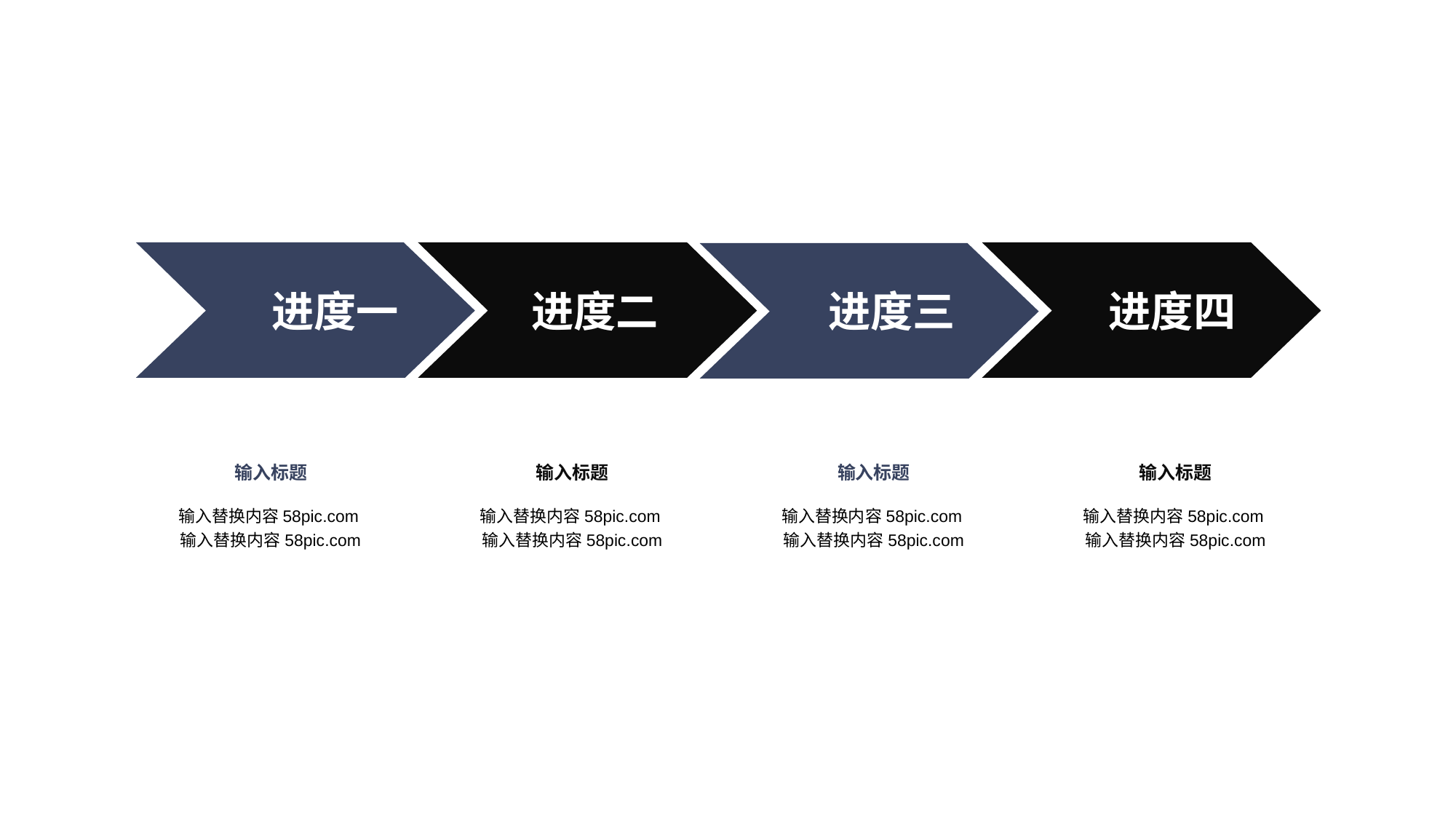

进度一
进度二
进度三
进度四
输入标题
输入替换内容58pic.com输入替换内容58pic.com
输入标题
输入替换内容58pic.com输入替换内容58pic.com
输入标题
输入替换内容58pic.com输入替换内容58pic.com
输入标题
输入替换内容58pic.com输入替换内容58pic.com